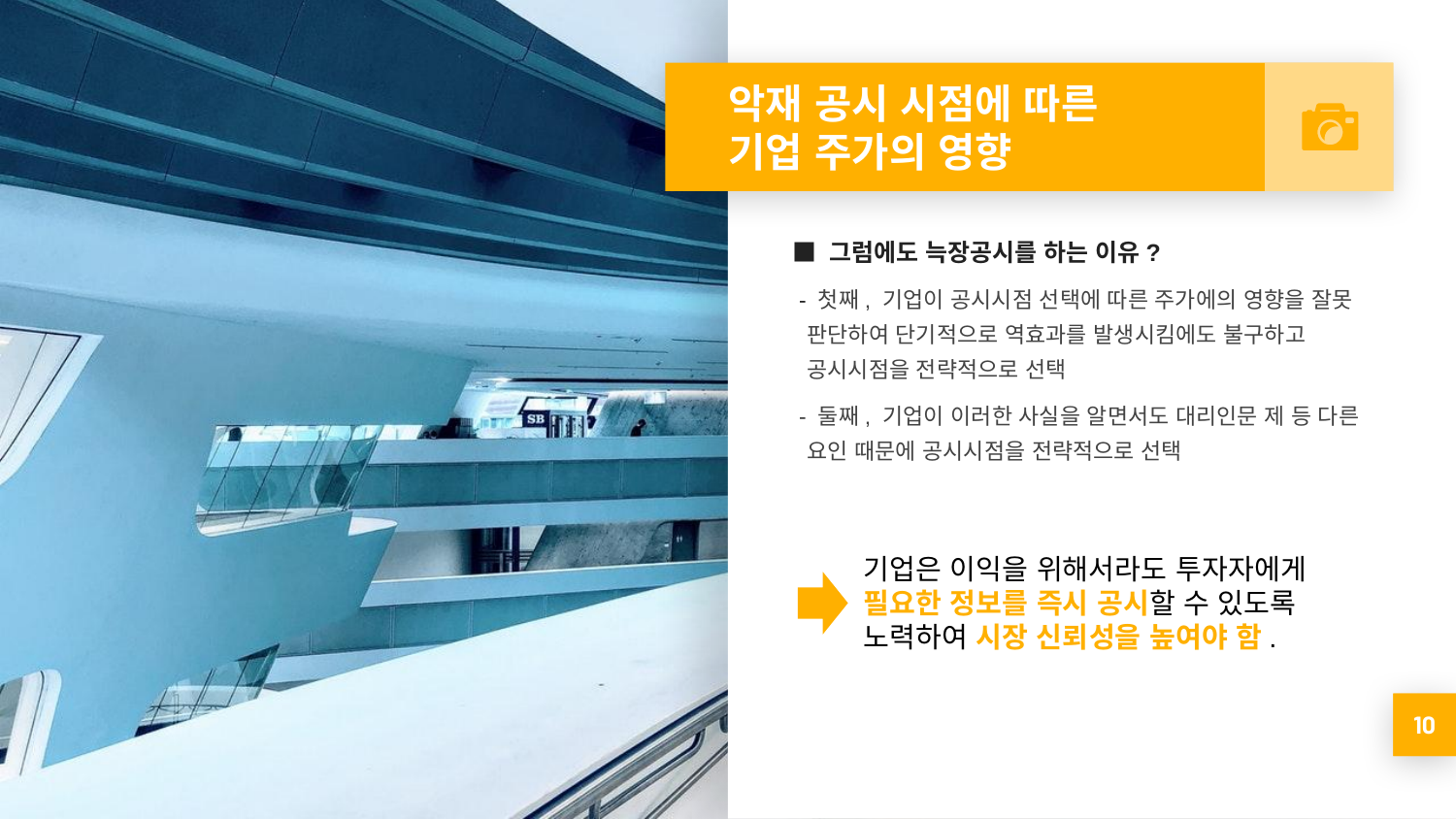

# 악재 공시 시점에 따른 기업 주가의 영향

■ 그럼에도 늑장공시를 하는 이유?
 - 첫째, 기업이 공시시점 선택에 따른 주가에의 영향을 잘못 판단하여 단기적으로 역효과를 발생시킴에도 불구하고 공시시점을 전략적으로 선택
 - 둘째, 기업이 이러한 사실을 알면서도 대리인문 제 등 다른 요인 때문에 공시시점을 전략적으로 선택

기업은 이익을 위해서라도 투자자에게 필요한 정보를 즉시 공시할 수 있도록 노력하여 시장 신뢰성을 높여야 함.

10